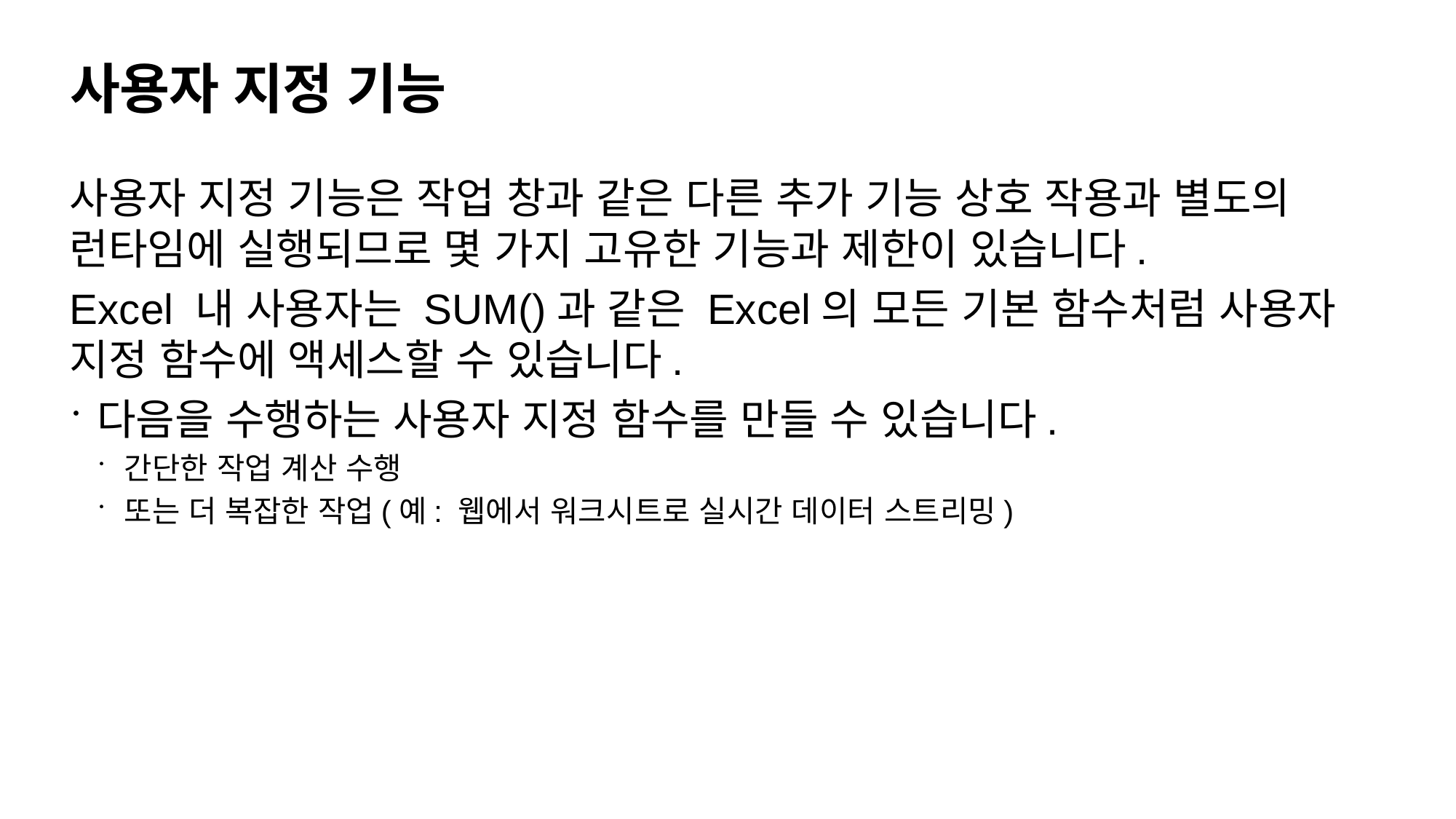

# 사용자 지정 기능
사용자 지정 기능은 작업 창과 같은 다른 추가 기능 상호 작용과 별도의 런타임에 실행되므로 몇 가지 고유한 기능과 제한이 있습니다.
Excel 내 사용자는 SUM()과 같은 Excel의 모든 기본 함수처럼 사용자 지정 함수에 액세스할 수 있습니다.
다음을 수행하는 사용자 지정 함수를 만들 수 있습니다.
간단한 작업 계산 수행
또는 더 복잡한 작업(예: 웹에서 워크시트로 실시간 데이터 스트리밍)